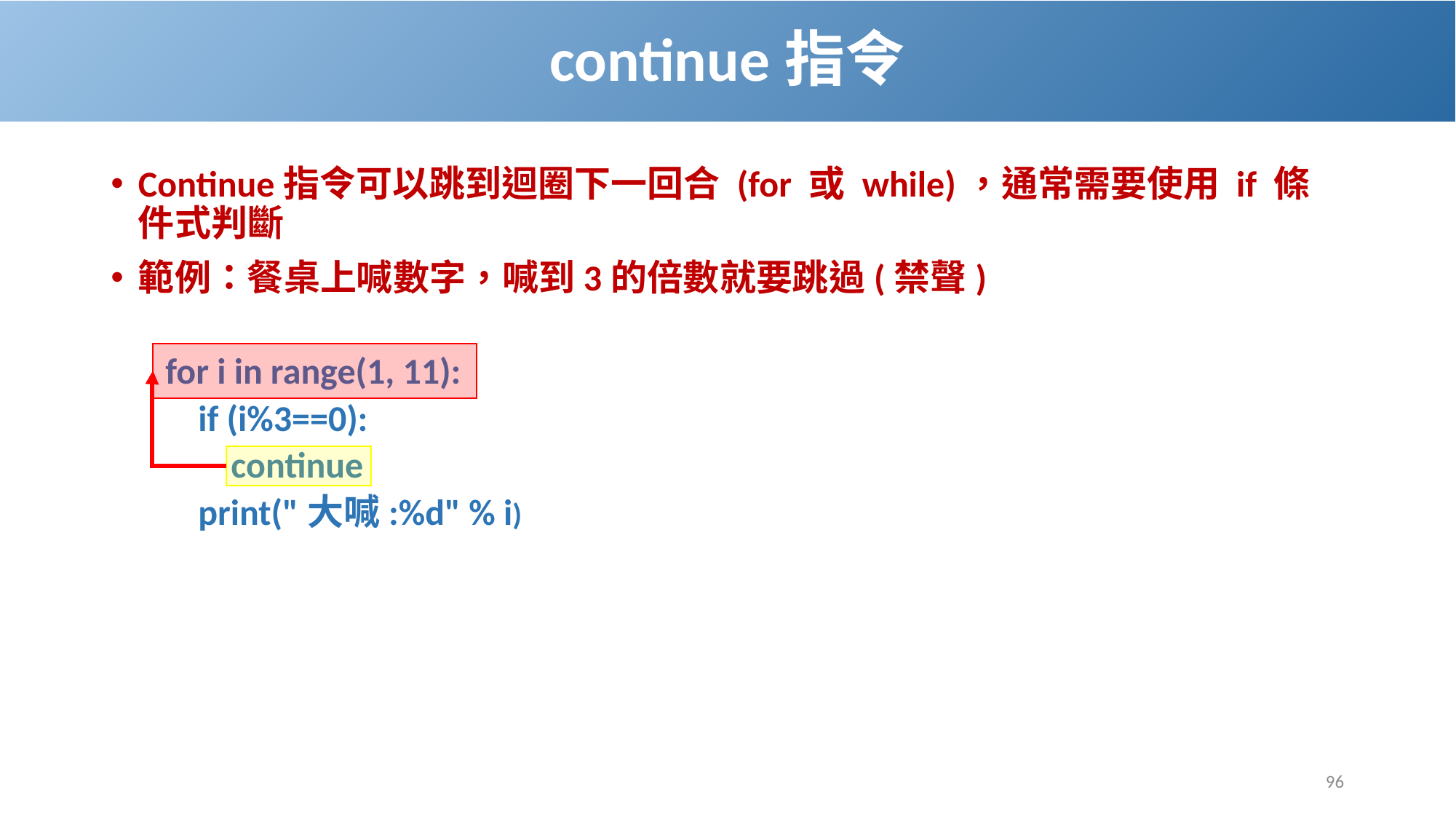

# continue指令
Continue指令可以跳到迴圈下一回合 (for 或 while)，通常需要使用 if 條件式判斷
範例：餐桌上喊數字，喊到3的倍數就要跳過(禁聲)

for i in range(1, 11):
    if (i%3==0):
        continue
    print("大喊:%d" % i)

96